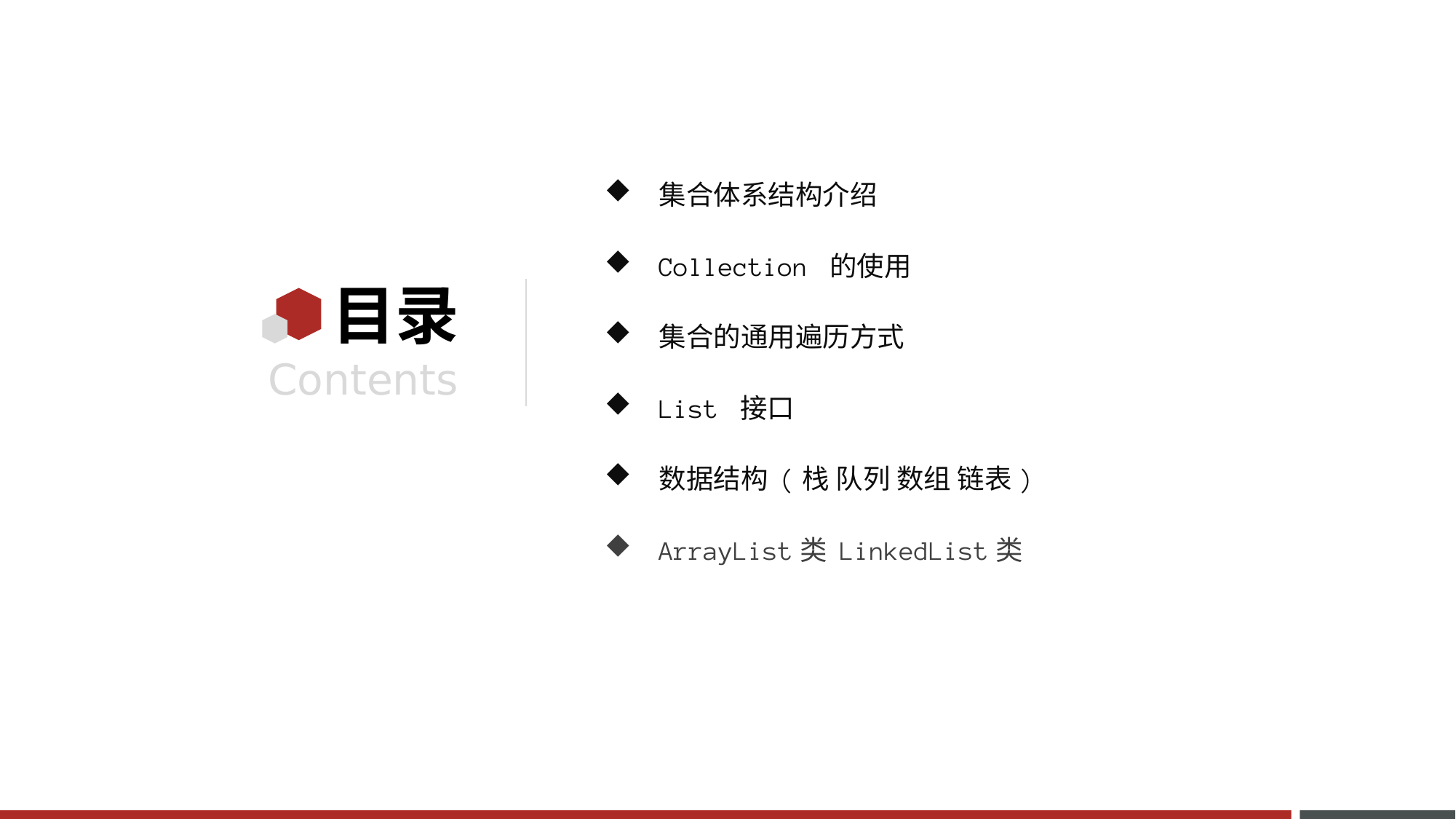

集合体系结构介绍
Collection 的使用
集合的通用遍历方式
List 接口
数据结构 (栈 队列 数组 链表)
ArrayList类 LinkedList类